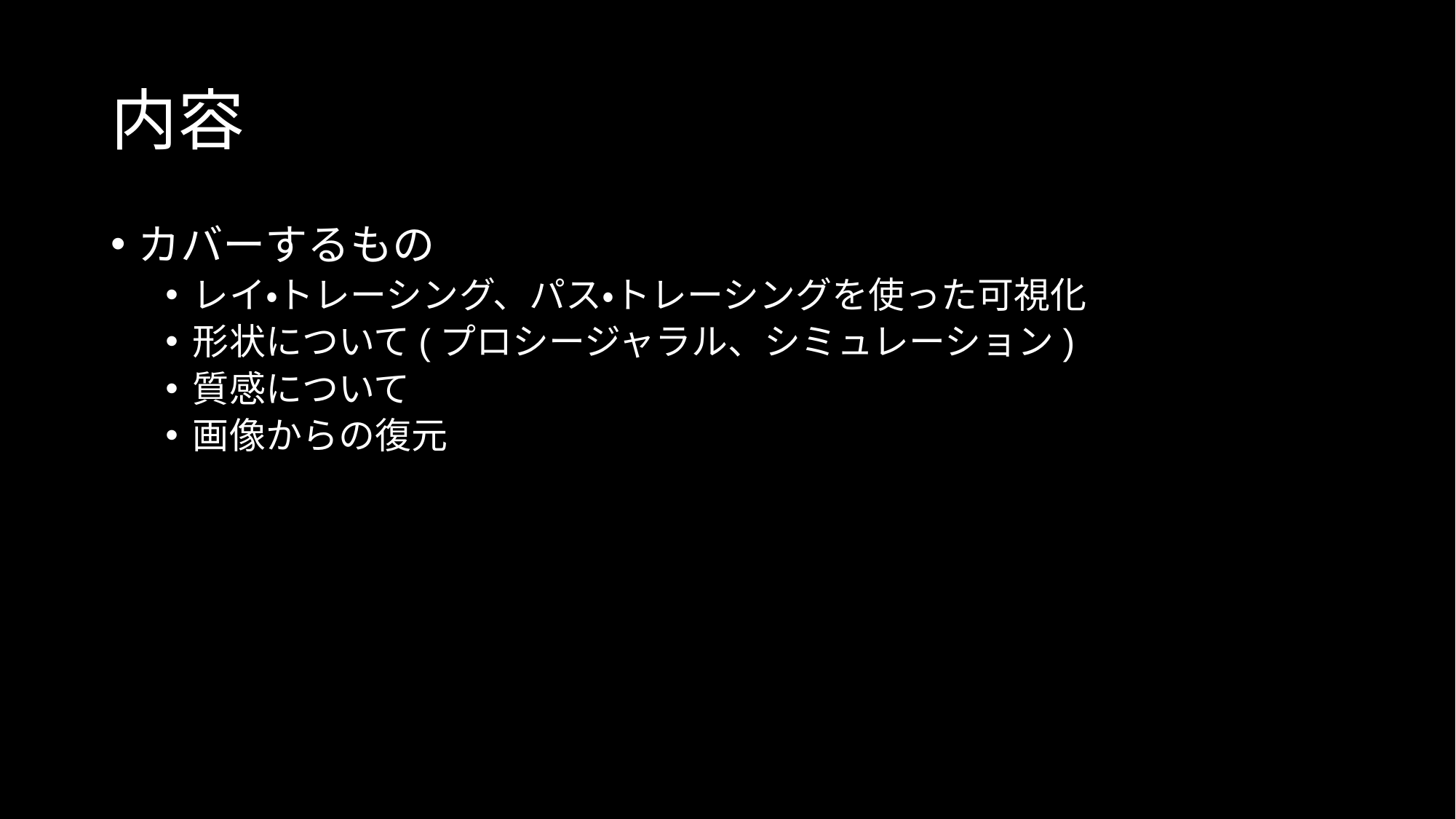

# 内容
カバーするもの
レイ・トレーシング、パス・トレーシングを使った可視化
形状について(プロシージャラル、シミュレーション)
質感について
画像からの復元